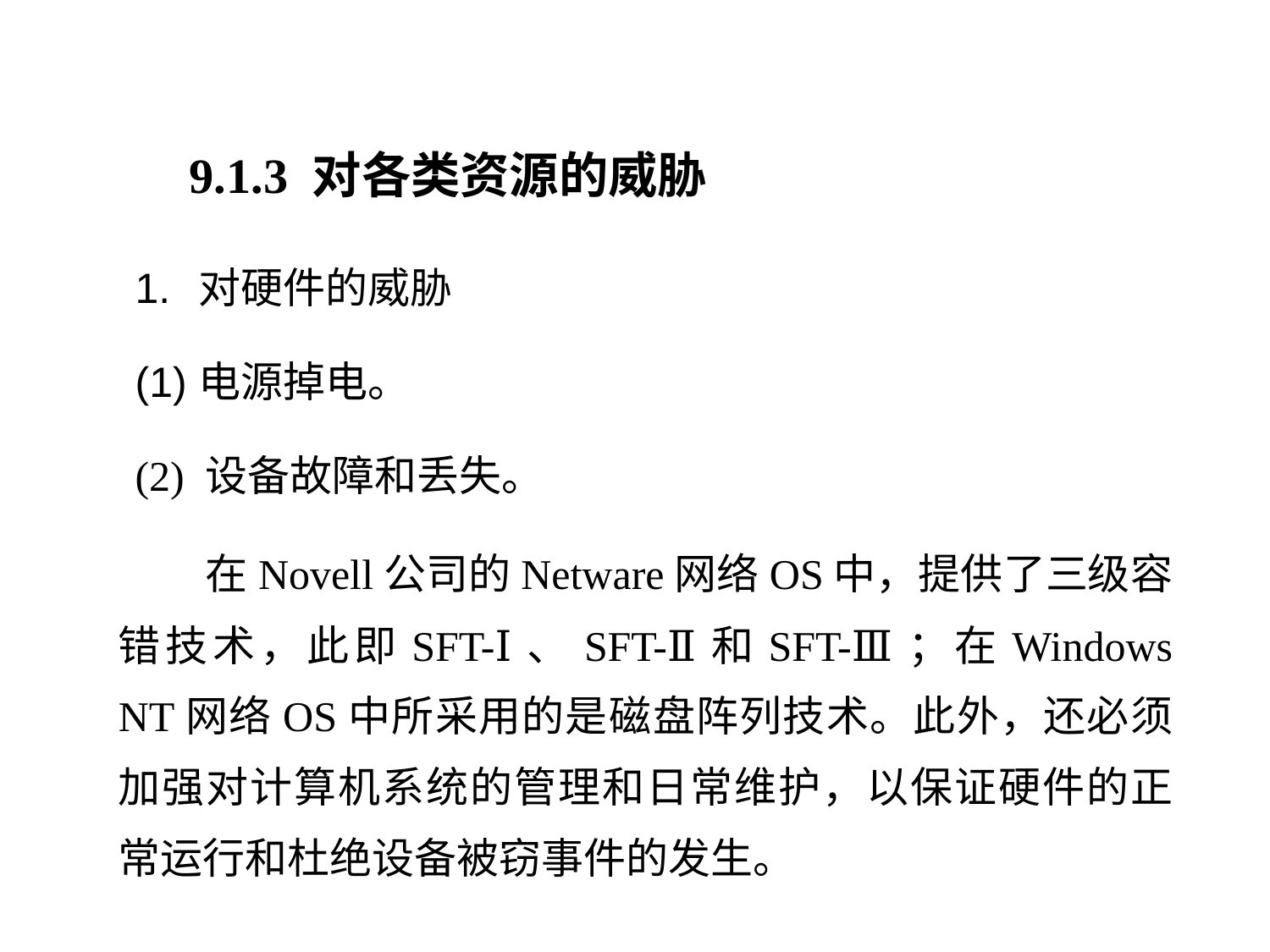

9.1.3 对各类资源的威胁
对硬件的威胁
电源掉电。
(2) 设备故障和丢失。
        在Novell公司的Netware网络OS中，提供了三级容错技术，此即SFT-Ⅰ、SFT-Ⅱ和SFT-Ⅲ；在Windows NT网络OS中所采用的是磁盘阵列技术。此外，还必须加强对计算机系统的管理和日常维护，以保证硬件的正常运行和杜绝设备被窃事件的发生。